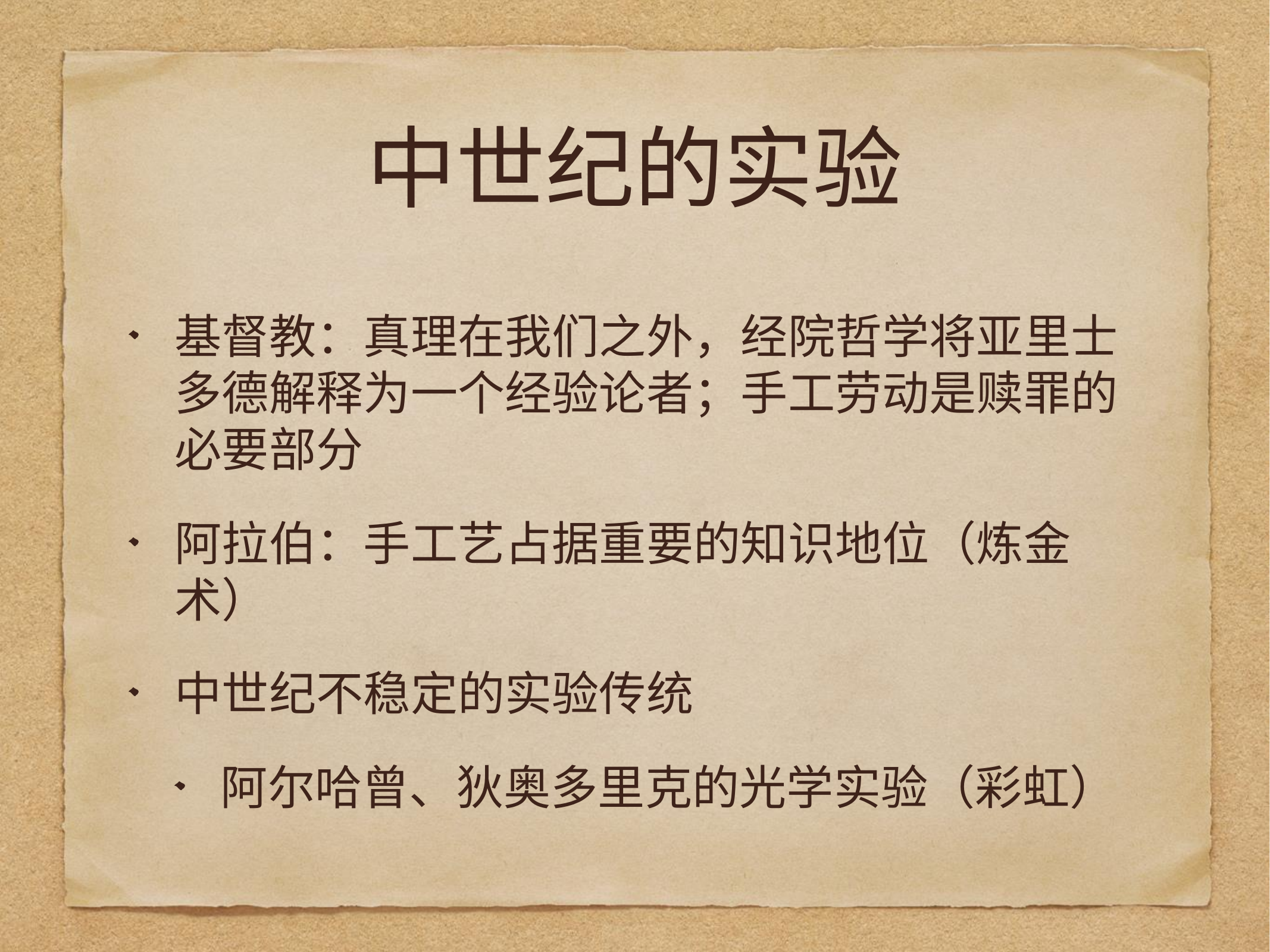

# 中世纪的实验
基督教：真理在我们之外，经院哲学将亚里士多德解释为一个经验论者；手工劳动是赎罪的必要部分
阿拉伯：手工艺占据重要的知识地位（炼金术）
中世纪不稳定的实验传统
阿尔哈曾、狄奥多里克的光学实验（彩虹）